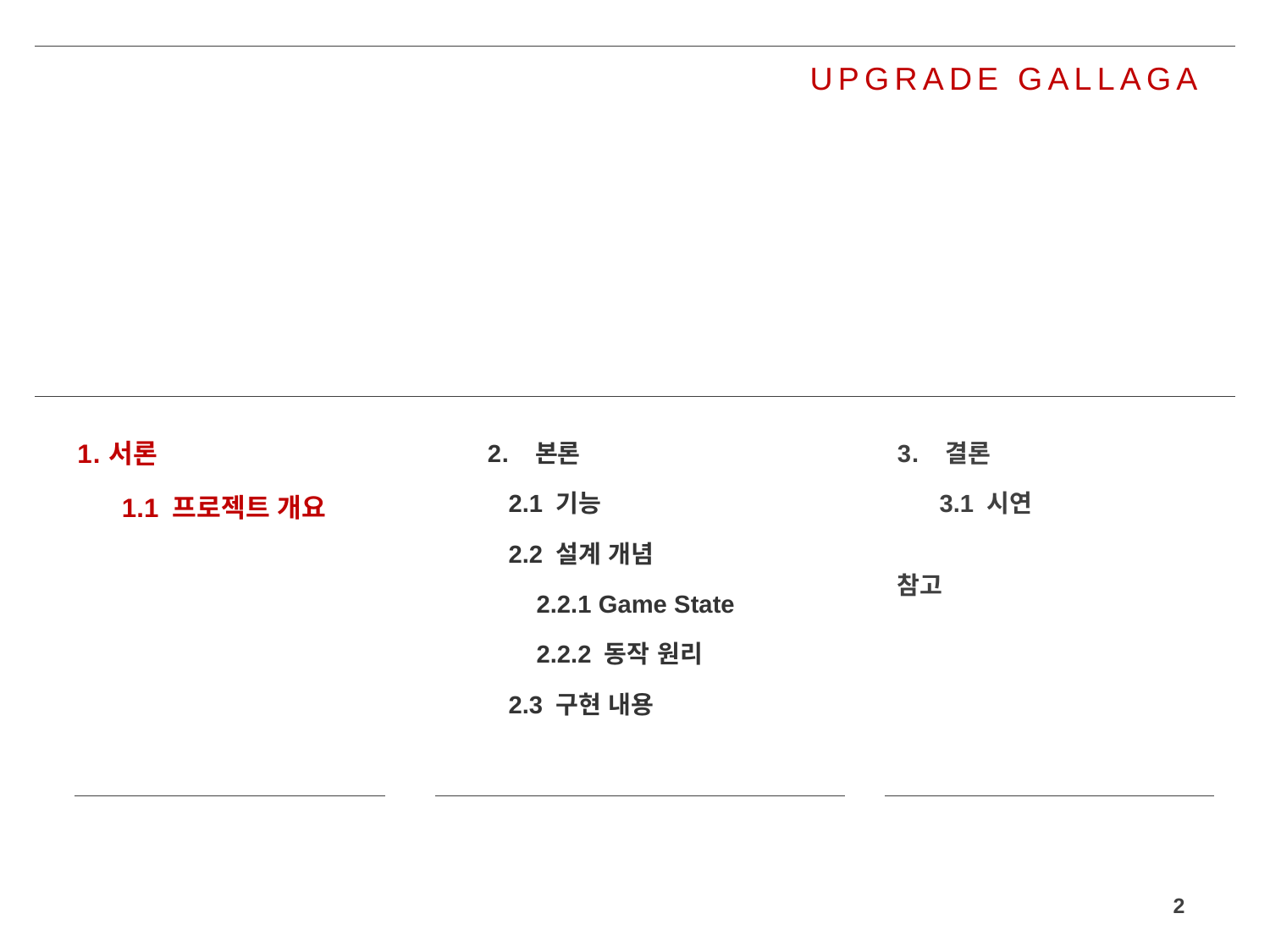

UPGRADE GALLAGA
서론

      1.1 프로젝트 개요

본론

   2.1 기능

   2.2 설계 개념

       2.2.1 Game State

       2.2.2 동작 원리

   2.3 구현 내용

결론

      3.1 시연

참고
2